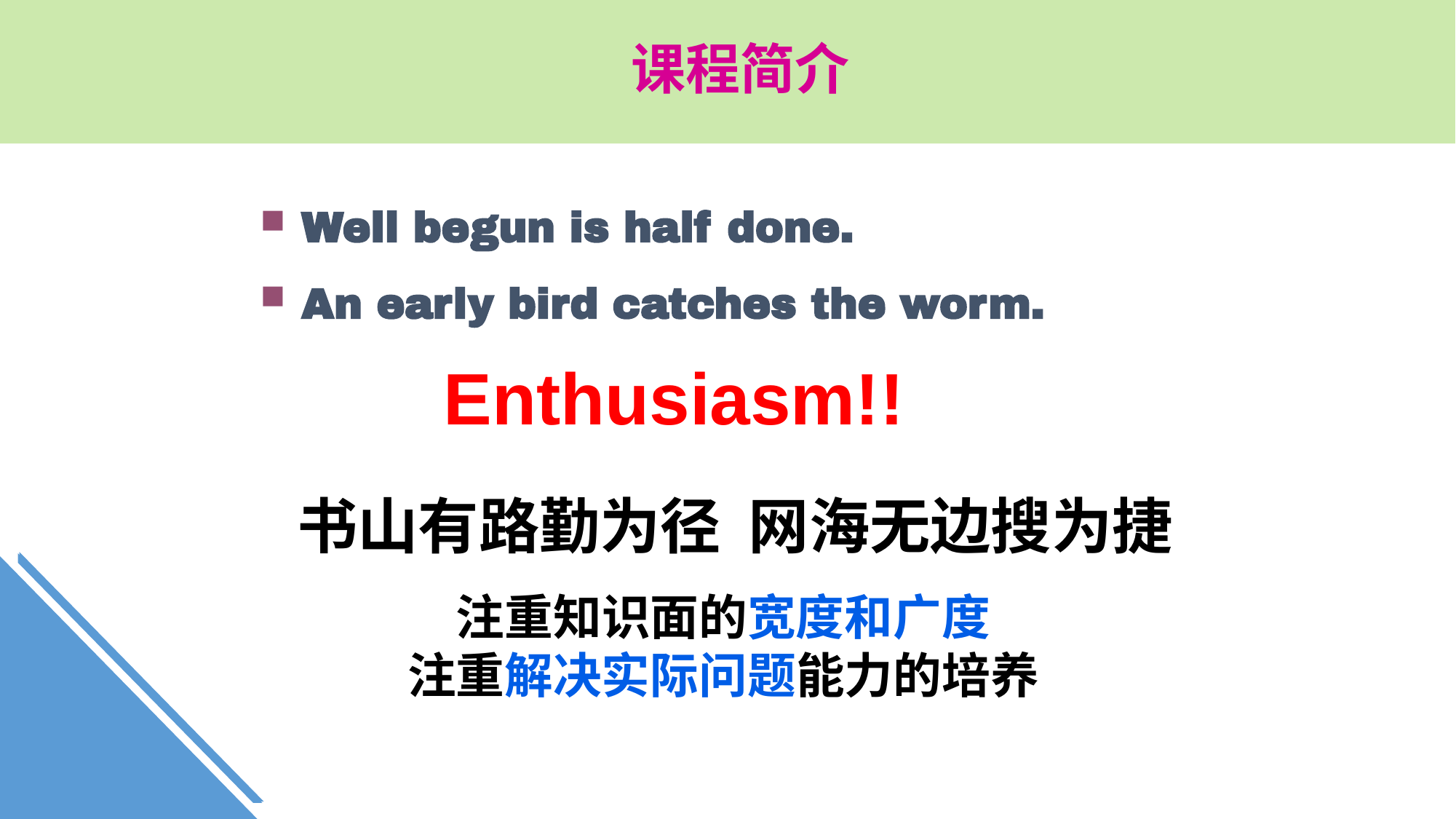

课程简介
Well begun is half done.
An early bird catches the worm.
Enthusiasm!!
书山有路勤为径  网海无边搜为捷

注重知识面的宽度和广度
注重解决实际问题能力的培养